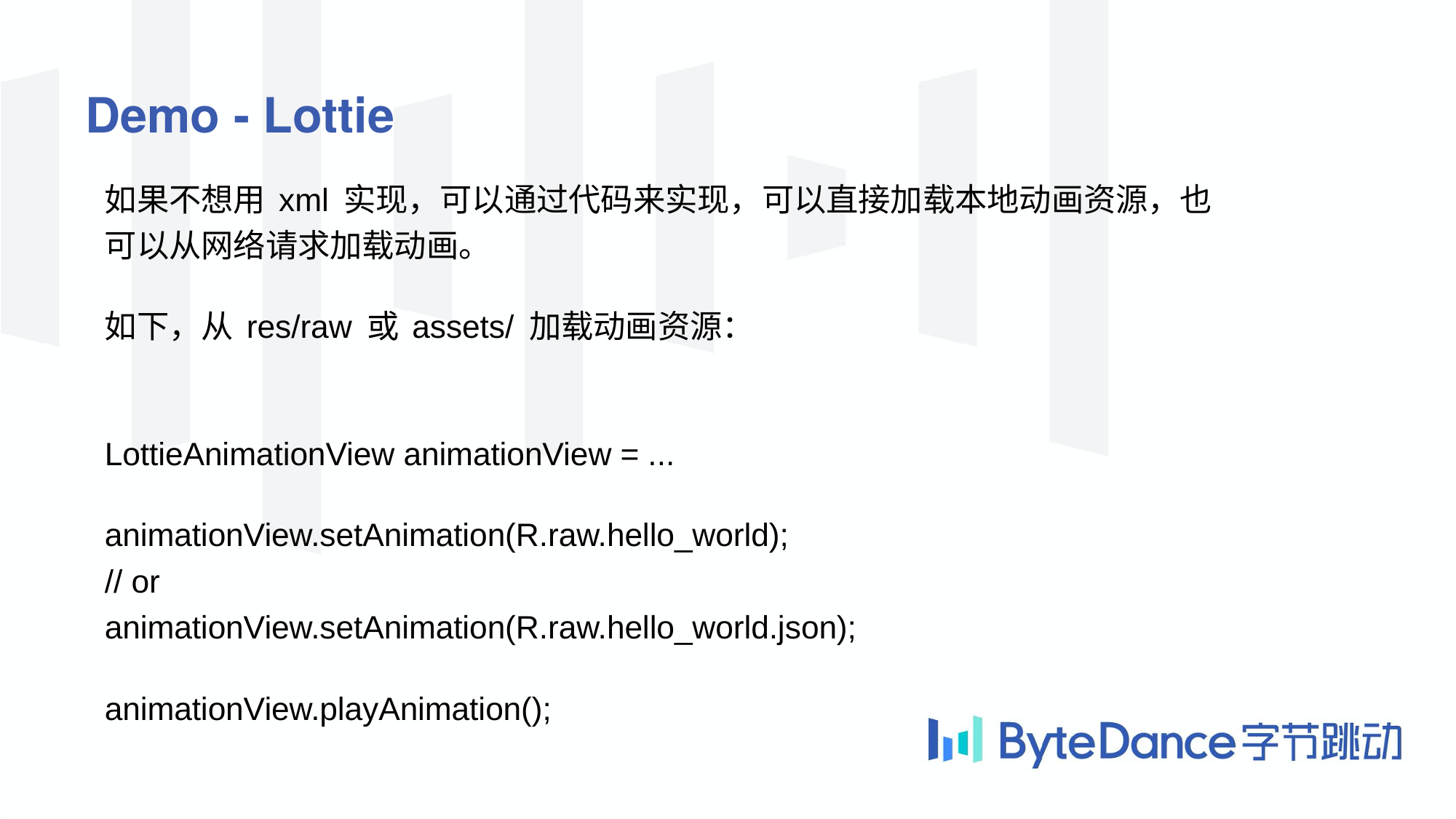

Demo - Lottie
如果不想用 xml 实现，可以通过代码来实现，可以直接加载本地动画资源，也
可以从网络请求加载动画。
如下，从 res/raw 或 assets/ 加载动画资源：

LottieAnimationView animationView = ...
animationView.setAnimation(R.raw.hello_world);
// or
animationView.setAnimation(R.raw.hello_world.json);
animationView.playAnimation();